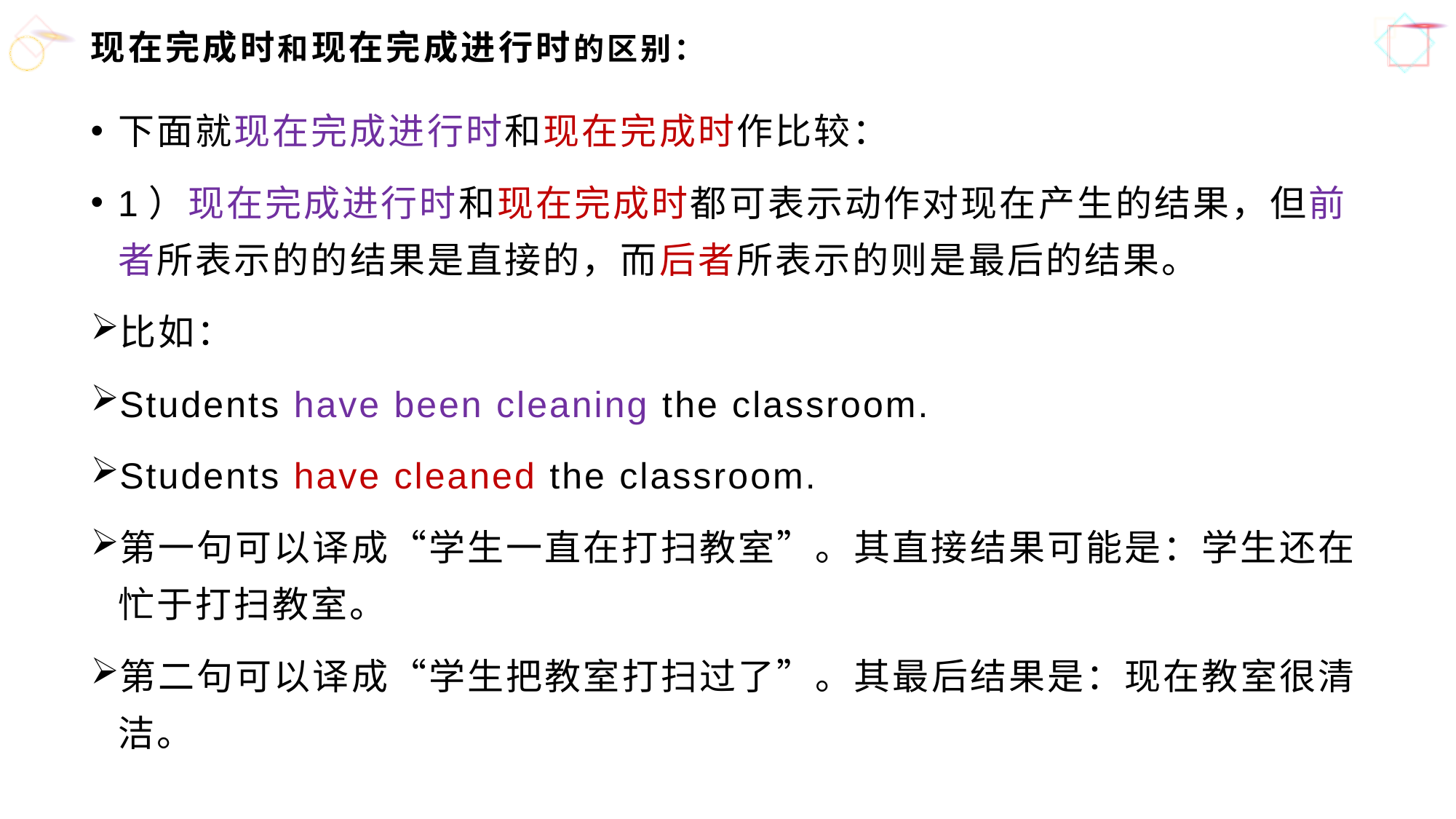

# 现在完成时和现在完成进行时的区别：
下面就现在完成进行时和现在完成时作比较：
1）现在完成进行时和现在完成时都可表示动作对现在产生的结果，但前者所表示的的结果是直接的，而后者所表示的则是最后的结果。
比如：
Students have been cleaning the classroom.
Students have cleaned the classroom.
第一句可以译成“学生一直在打扫教室”。其直接结果可能是：学生还在忙于打扫教室。
第二句可以译成“学生把教室打扫过了”。其最后结果是：现在教室很清洁。